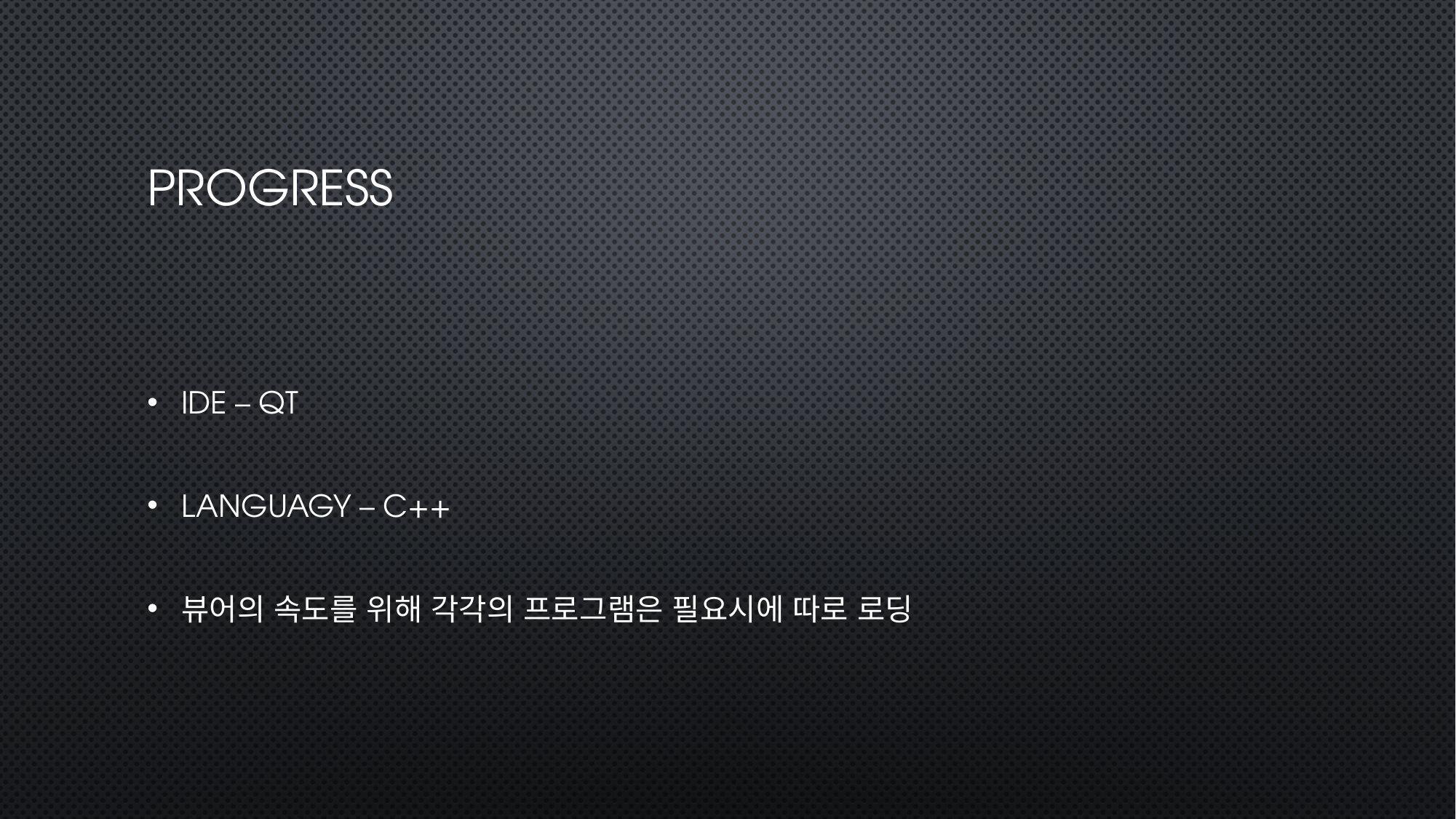

# progress
IDE – Qt

LANGUAGY – C++

뷰어의 속도를 위해 각각의 프로그램은 필요시에 따로 로딩